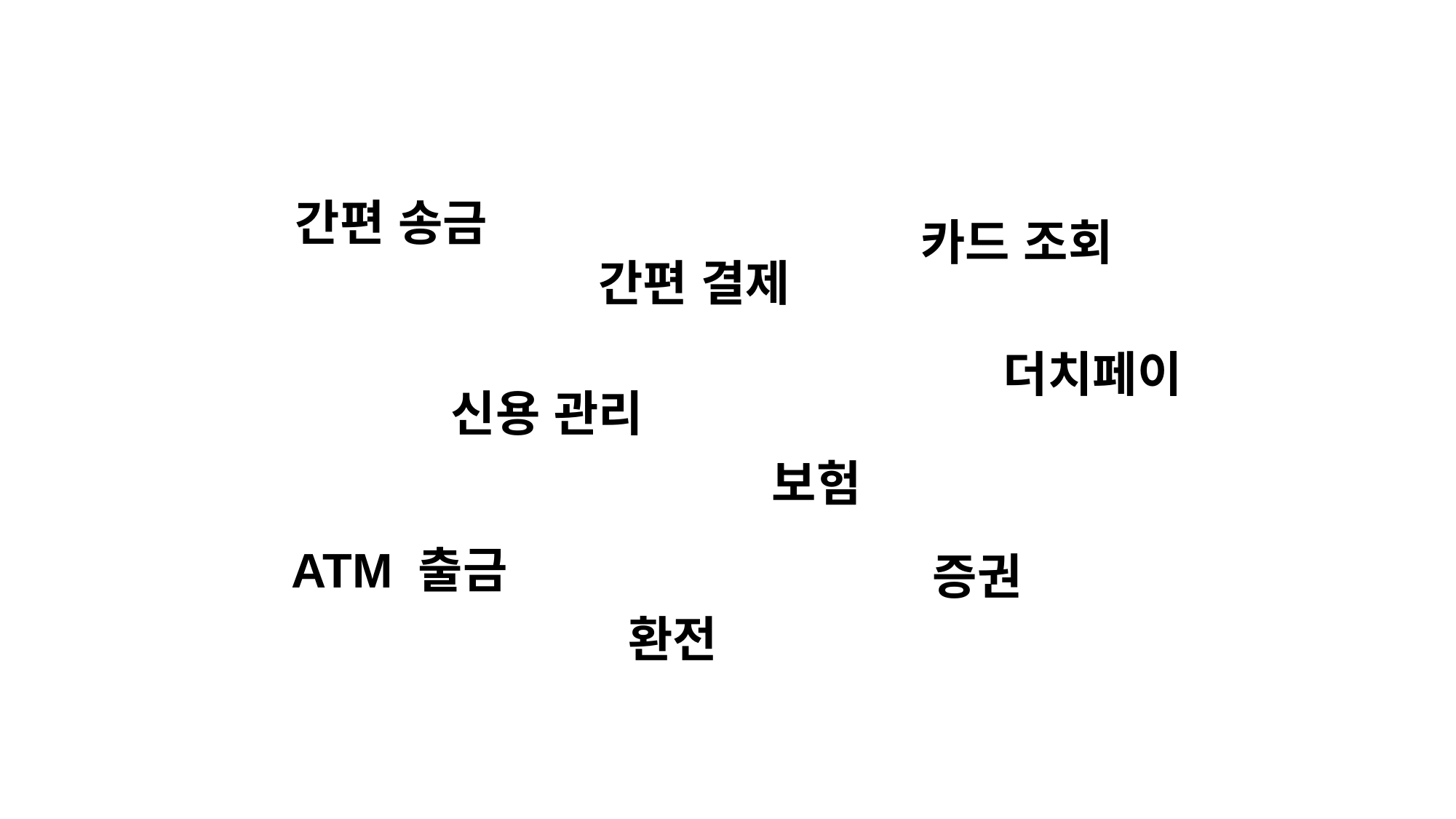

간편 송금
카드 조회
간편 결제
더치페이
신용 관리
보험
ATM 출금
증권
환전